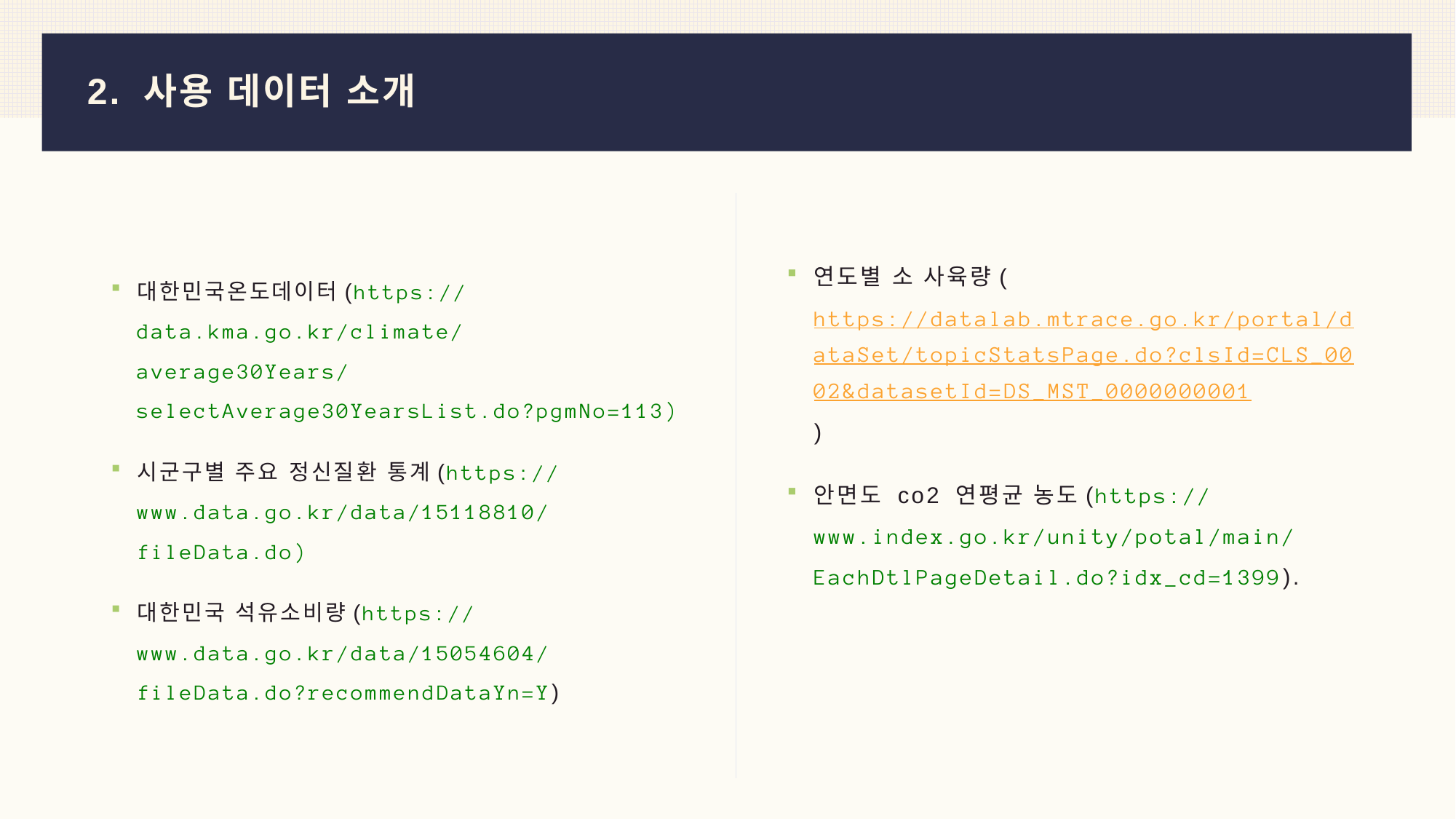

# 2. 사용 데이터 소개
연도별 소 사육량(https://datalab.mtrace.go.kr/portal/dataSet/topicStatsPage.do?clsId=CLS_0002&datasetId=DS_MST_0000000001)
안면도 co2 연평균 농도(https://www.index.go.kr/unity/potal/main/EachDtlPageDetail.do?idx_cd=1399).

대한민국온도데이터(https://data.kma.go.kr/climate/average30Years/selectAverage30YearsList.do?pgmNo=113)
시군구별 주요 정신질환 통계(https://www.data.go.kr/data/15118810/fileData.do)
대한민국 석유소비량(https://www.data.go.kr/data/15054604/fileData.do?recommendDataYn=Y)